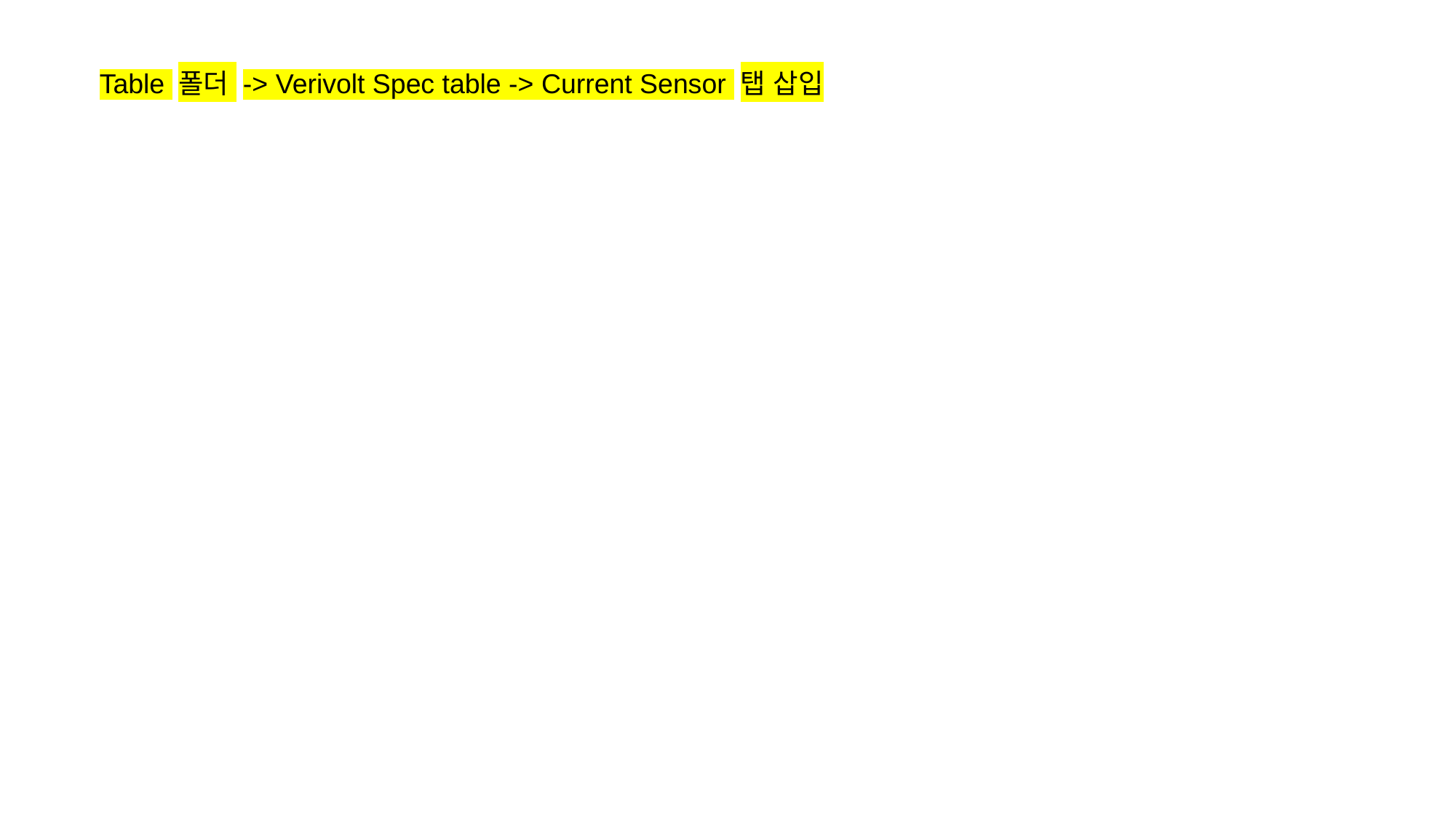

Table 폴더 -> Verivolt Spec table -> Current Sensor 탭 삽입
Three way Isolation
The IsoBlock V modules provide a three way galvanic isolation:
  Channel to Channel
  Primary to Secondary
  Signal to Power
This galvanic barrier prevents unwanted currents from flowing along the circuit and adds a level of protection as well as allows to operate grounds with different potentials.